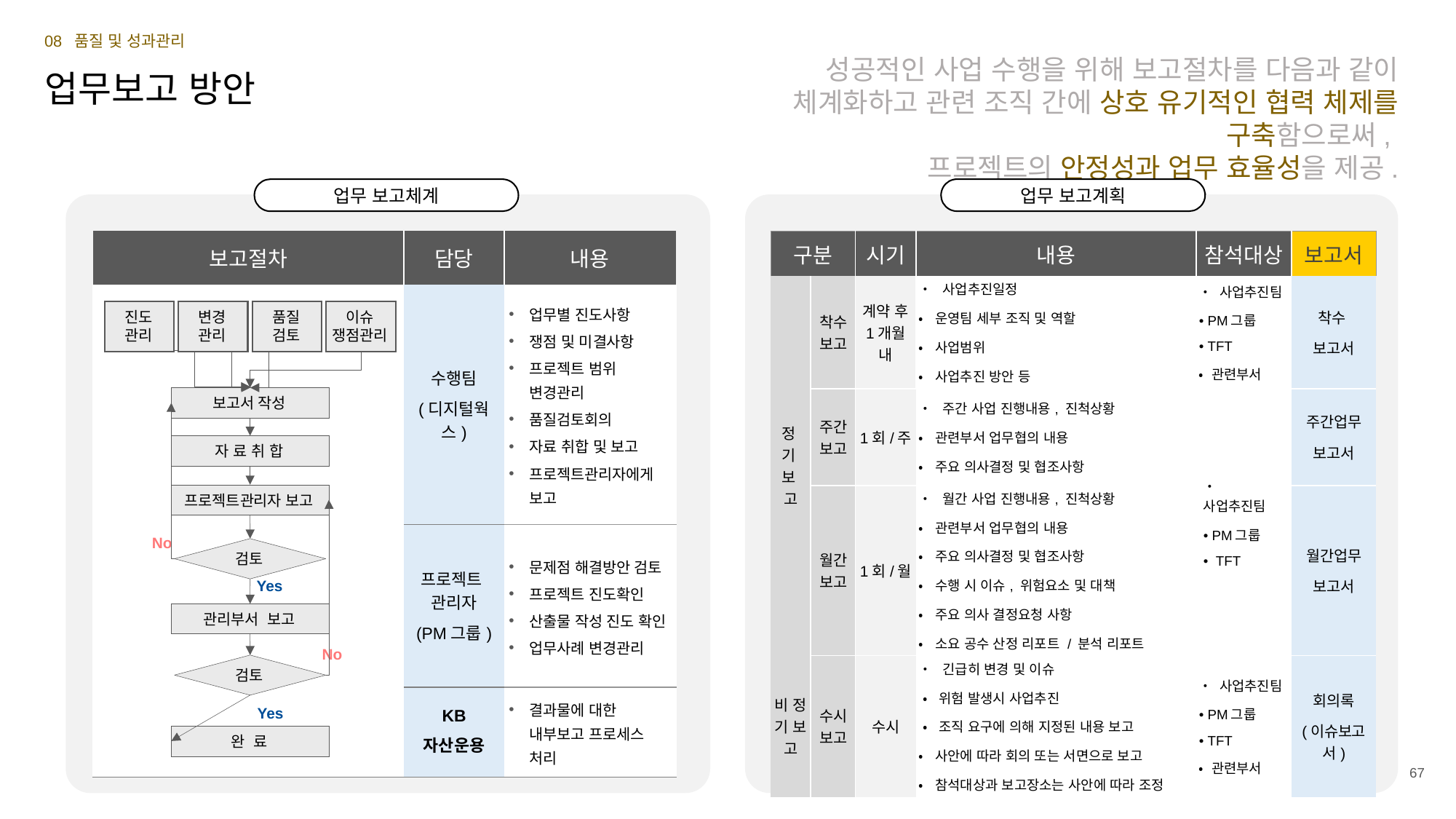

08  품질 및 성과관리
성공적인 사업 수행을 위해 보고절차를 다음과 같이 체계화하고 관련 조직 간에 상호 유기적인 협력 체제를 구축함으로써,
프로젝트의 안정성과 업무 효율성을 제공.
업무보고 방안

업무 보고계획
업무 보고체계

| 보고절차 | 담당 | 내용 |
| --- | --- | --- |
|  | 수행팀 (디지털웍스) | 업무별 진도사항 쟁점 및 미결사항 프로젝트 범위 변경관리 품질검토회의 자료 취합 및 보고 프로젝트관리자에게 보고 |
|  | 프로젝트 관리자 (PM그룹) | 문제점 해결방안 검토 프로젝트 진도확인 산출물 작성 진도 확인 업무사례 변경관리 |
|  | KB 자산운용 | 결과물에 대한 내부보고 프로세스 처리 |
| 구분 |  | 시기 | 내용 | 참석대상 | 보고서 |
| --- | --- | --- | --- | --- | --- |
| 정 기 보 고 | 착수 보고 | 계약 후 1개월 내 | • 사업추진일정 • 운영팀 세부 조직 및 역할 • 사업범위 • 사업추진 방안 등 | • 사업추진팀 • PM그룹 • TFT • 관련부서 | 착수 보고서 |
|  | 주간 보고 | 1회/주 | • 주간 사업 진행내용, 진척상황 • 관련부서 업무협의 내용 • 주요 의사결정 및 협조사항 | • 사업추진팀 • PM그룹 • TFT | 주간업무 보고서 |
|  | 월간 보고 | 1회/월 | • 월간 사업 진행내용, 진척상황 • 관련부서 업무협의 내용 • 주요 의사결정 및 협조사항 • 수행 시 이슈, 위험요소 및 대책 • 주요 의사 결정요청 사항 • 소요 공수 산정 리포트 / 분석 리포트 |  | 월간업무 보고서 |
| 비 정 기 보 고 | 수시 보고 | 수시 | • 긴급히 변경 및 이슈 • 위험 발생시 사업추진 • 조직 요구에 의해 지정된 내용 보고 • 사안에 따라 회의 또는 서면으로 보고 • 참석대상과 보고장소는 사안에 따라 조정 | • 사업추진팀 • PM그룹 • TFT • 관련부서 | 회의록 (이슈보고서) |
진도
관리
변경
관리
품질
검토
이슈
쟁점관리
보고서 작성
자 료 취 합
프로젝트관리자 보고
No
검토
Yes
관리부서  보고
No
검토
Yes
완  료
67